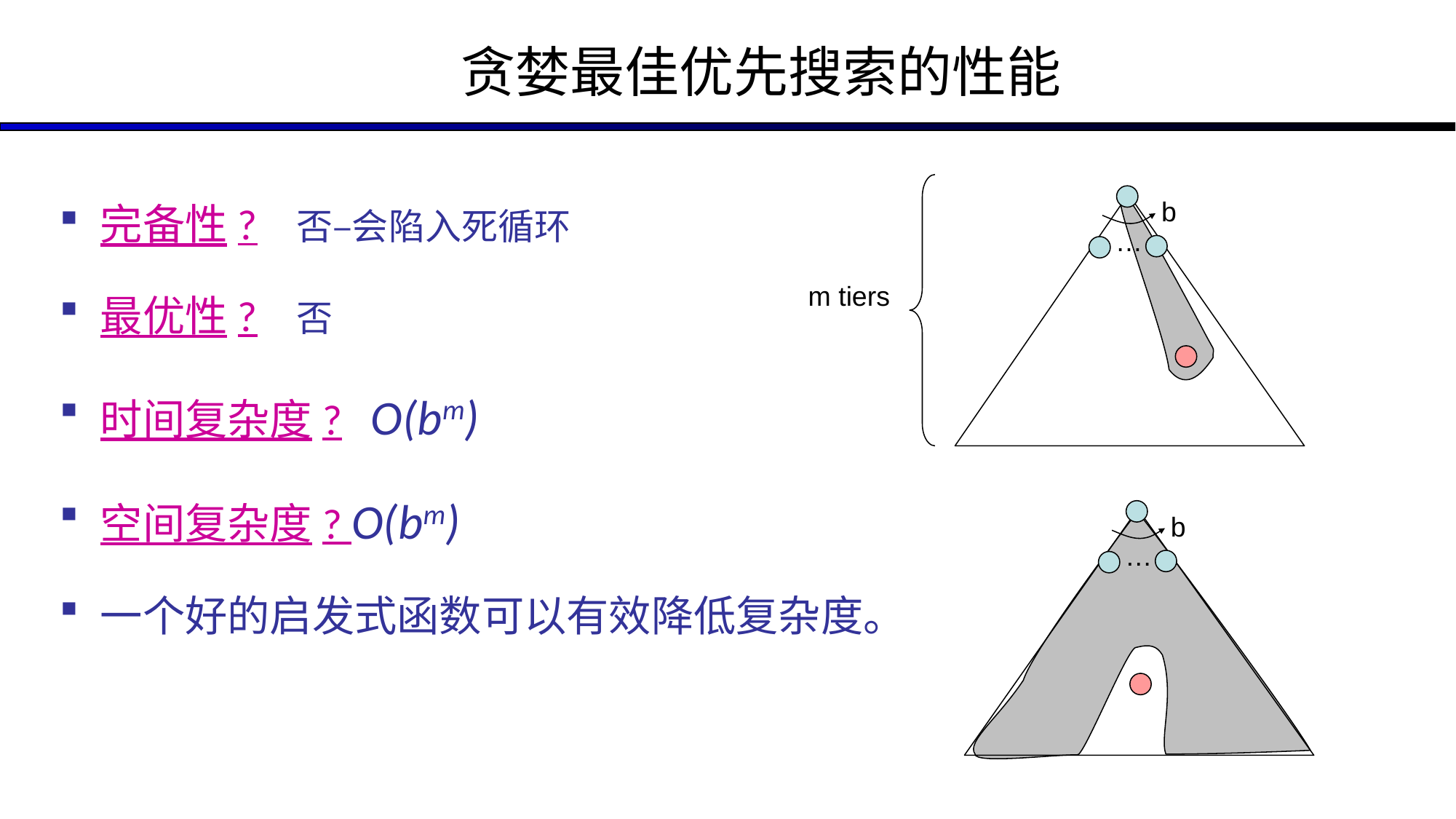

贪婪最佳优先搜索的性能
完备性?   否–会陷入死循环
最优性?   否
时间复杂度?   O(bm)
空间复杂度? O(bm)
一个好的启发式函数可以有效降低复杂度。

b

…

m tiers

b

…